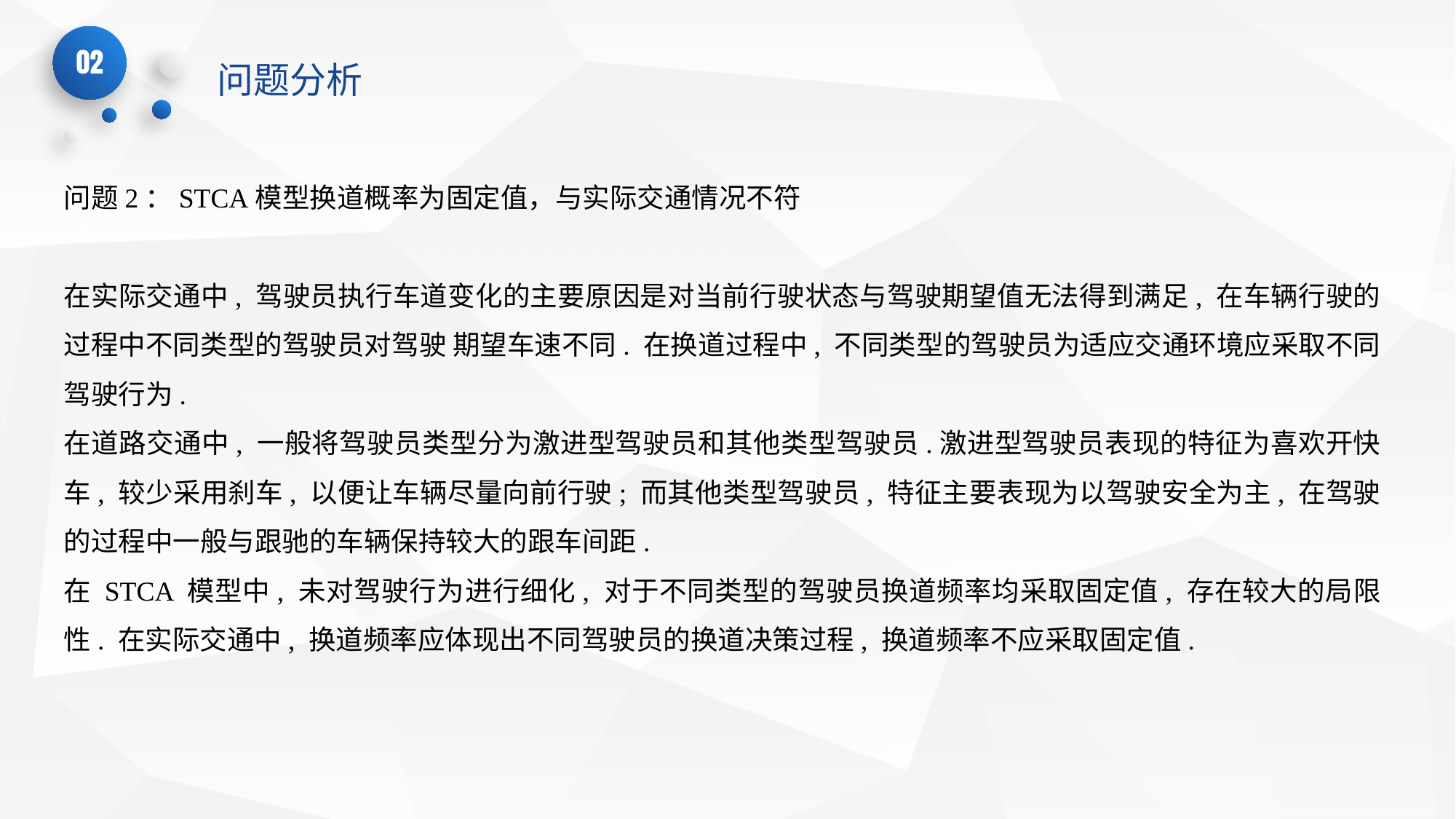

02
问题分析
问题2：STCA模型换道概率为固定值，与实际交通情况不符

在实际交通中, 驾驶员执行车道变化的主要原因是对当前行驶状态与驾驶期望值无法得到满足, 在车辆行驶的过程中不同类型的驾驶员对驾驶 期望车速不同. 在换道过程中, 不同类型的驾驶员为适应交通环境应采取不同驾驶行为.
在道路交通中, 一般将驾驶员类型分为激进型驾驶员和其他类型驾驶员.激进型驾驶员表现的特征为喜欢开快车, 较少采用刹车, 以便让车辆尽量向前行驶; 而其他类型驾驶员, 特征主要表现为以驾驶安全为主, 在驾驶的过程中一般与跟驰的车辆保持较大的跟车间距.
在 STCA 模型中, 未对驾驶行为进行细化, 对于不同类型的驾驶员换道频率均采取固定值, 存在较大的局限性. 在实际交通中, 换道频率应体现出不同驾驶员的换道决策过程, 换道频率不应采取固定值.